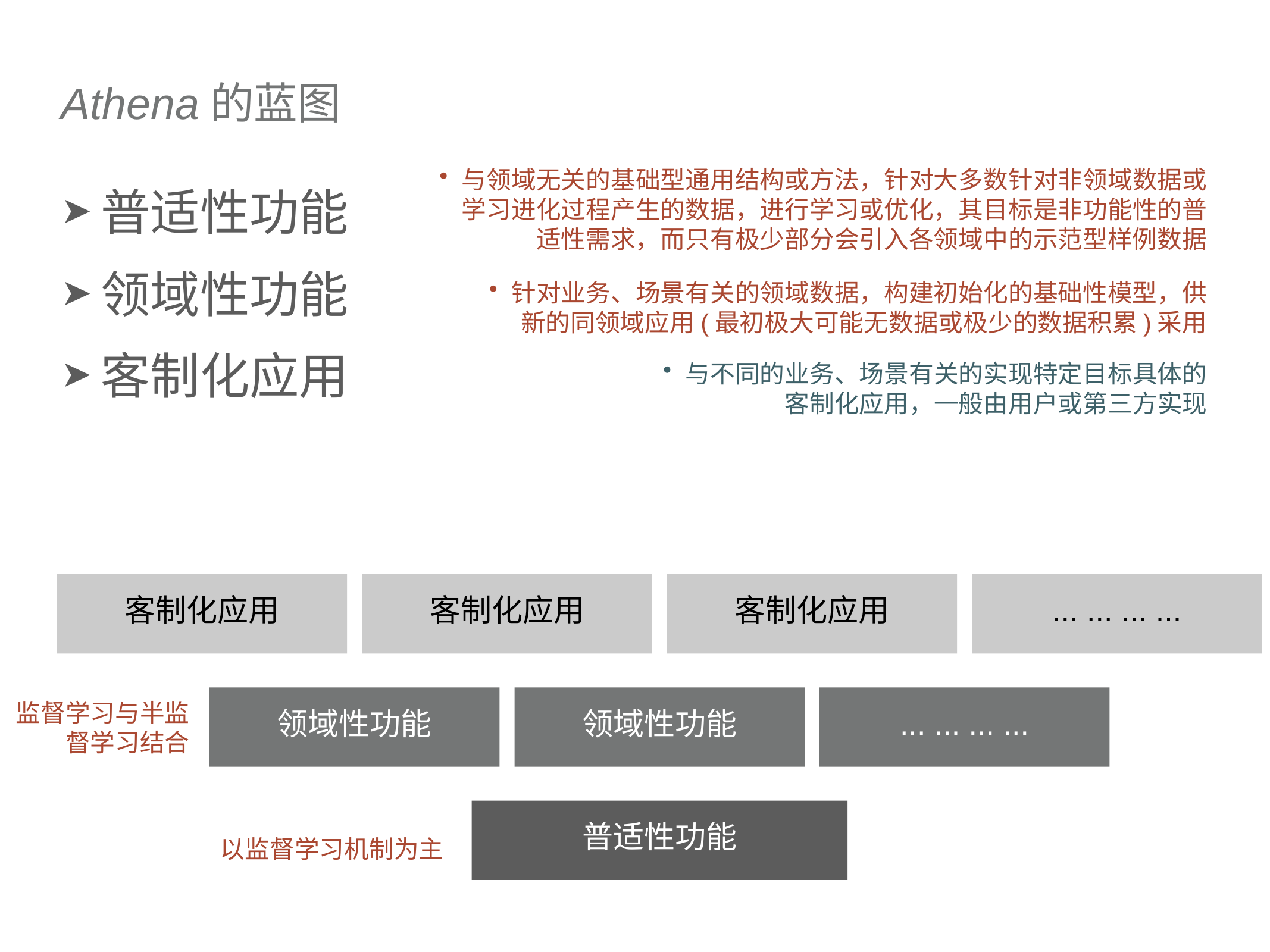

30
# Athena的蓝图
与领域无关的基础型通用结构或方法，针对大多数针对非领域数据或学习进化过程产生的数据，进行学习或优化，其目标是非功能性的普适性需求，而只有极少部分会引入各领域中的示范型样例数据

普适性功能
领域性功能
客制化应用
针对业务、场景有关的领域数据，构建初始化的基础性模型，供新的同领域应用(最初极大可能无数据或极少的数据积累)采用
与不同的业务、场景有关的实现特定目标具体的客制化应用，一般由用户或第三方实现
客制化应用
客制化应用
客制化应用
... ... ... ...
监督学习与半监督学习结合
领域性功能
领域性功能
... ... ... ...
普适性功能
以监督学习机制为主